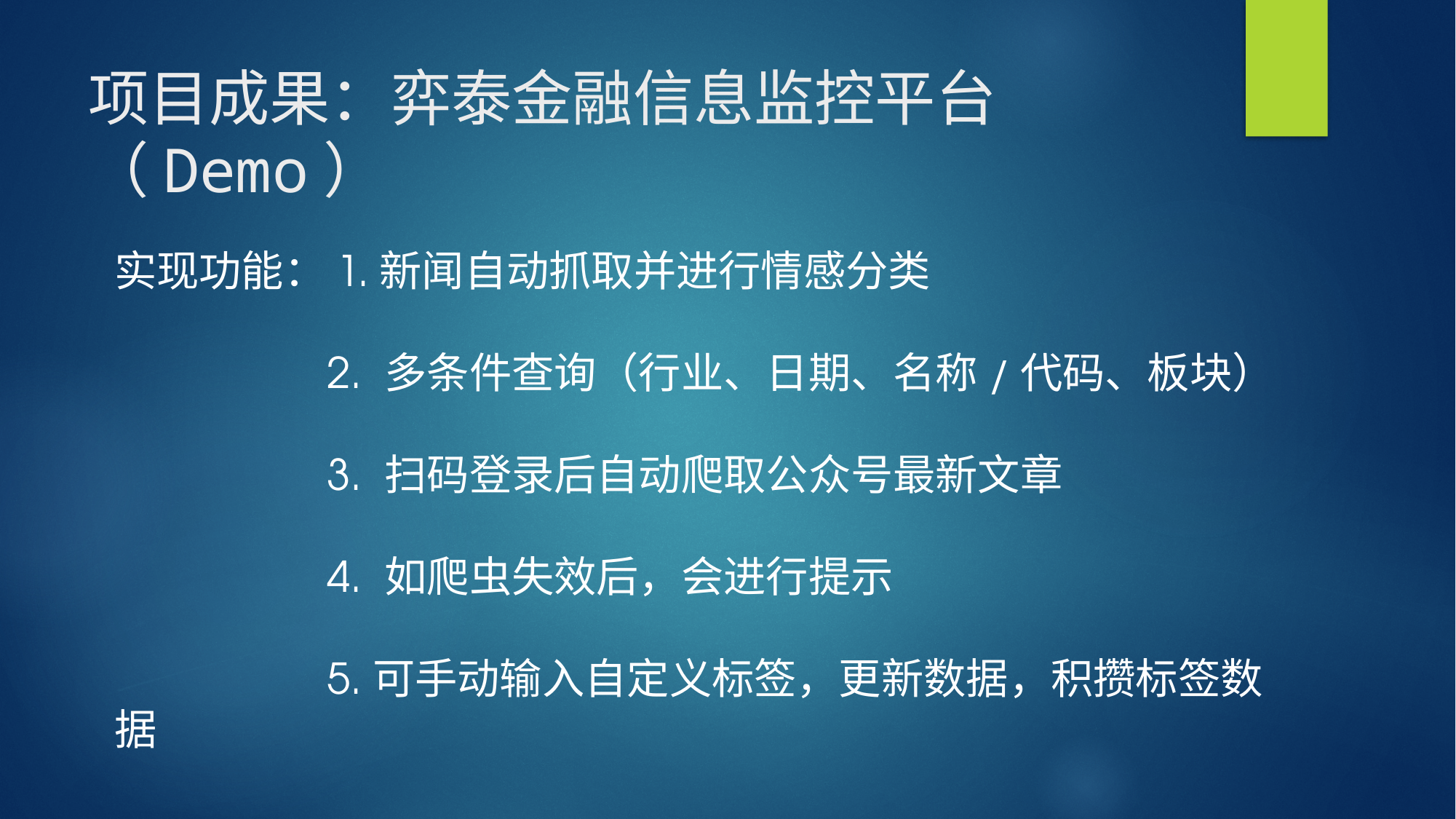

# 项目成果：弈泰金融信息监控平台（Demo）
实现功能：1.新闻自动抓取并进行情感分类

                  2. 多条件查询（行业、日期、名称/代码、板块）

                  3. 扫码登录后自动爬取公众号最新文章

                  4. 如爬虫失效后，会进行提示

                  5.可手动输入自定义标签，更新数据，积攒标签数据